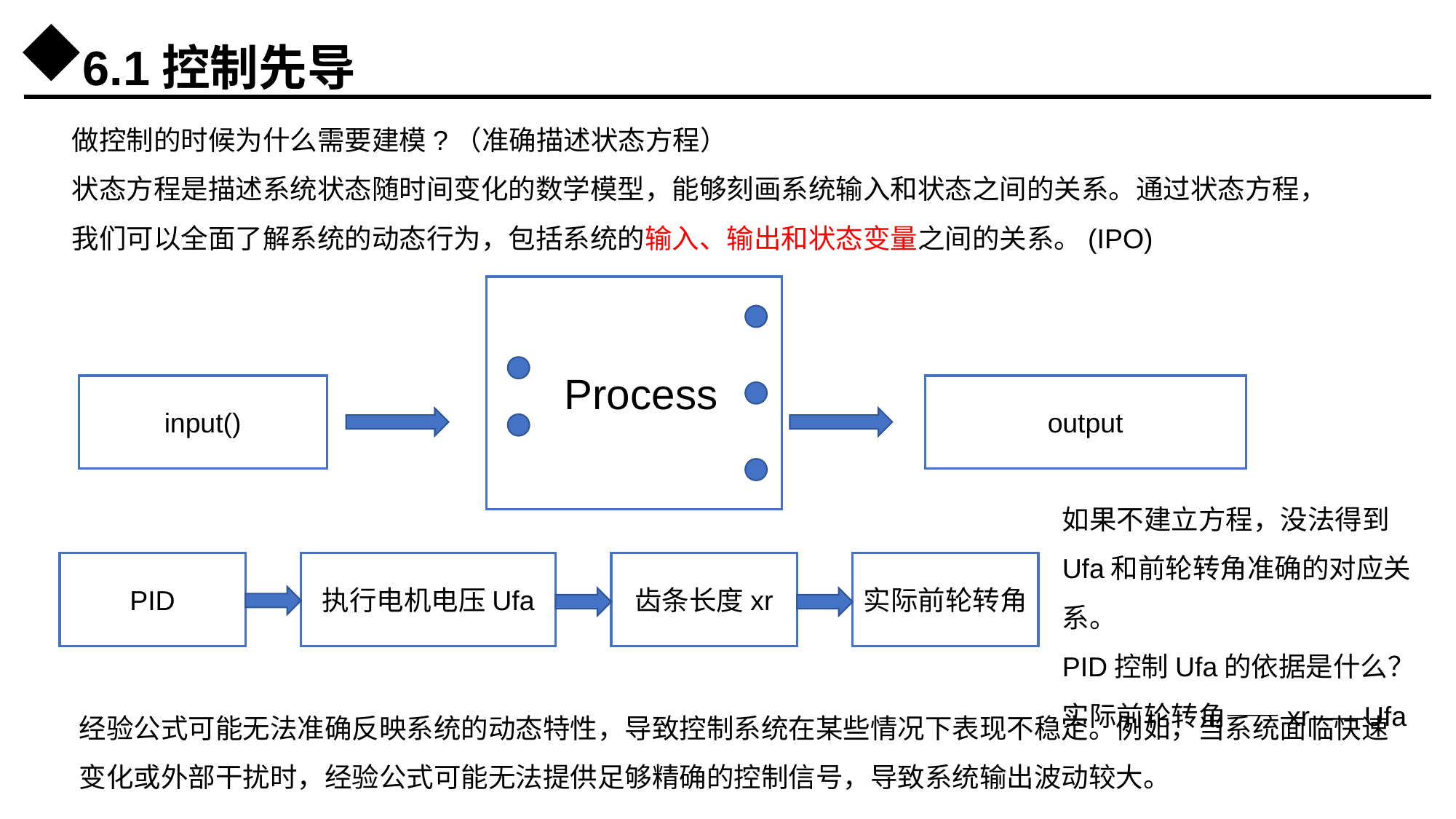

6.1控制先导

做控制的时候为什么需要建模?（准确描述状态方程）
状态方程是描述系统状态随时间变化的数学模型，能够刻画系统输入和状态之间的关系。通过状态方程，我们可以全面了解系统的动态行为，包括系统的输入、输出和状态变量之间的关系。(IPO)

Process
input()
output

如果不建立方程，没法得到Ufa和前轮转角准确的对应关系。
PID控制Ufa的依据是什么？
实际前轮转角——xr——Ufa
PID
执行电机电压Ufa
齿条长度xr
实际前轮转角

经验公式可能无法准确反映系统的动态特性，导致控制系统在某些情况下表现不稳定。例如，当系统面临快速变化或外部干扰时，经验公式可能无法提供足够精确的控制信号，导致系统输出波动较大。